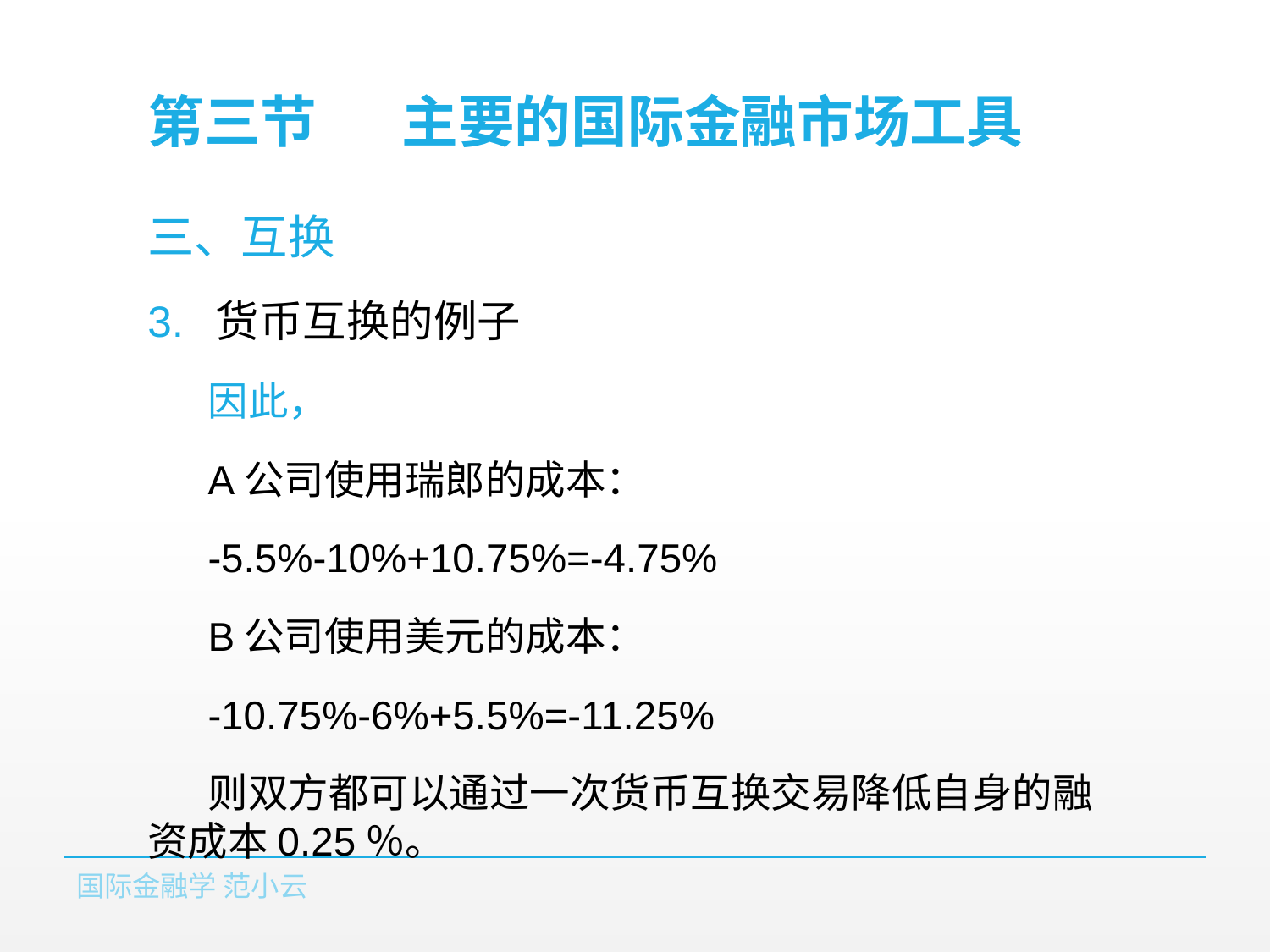

# 第三节	主要的国际金融市场工具
三、互换
货币互换的例子
因此，
A公司使用瑞郎的成本：
-5.5%-10%+10.75%=-4.75%
B公司使用美元的成本：
-10.75%-6%+5.5%=-11.25%
则双方都可以通过一次货币互换交易降低自身的融资成本0.25％。
国际金融学 范小云